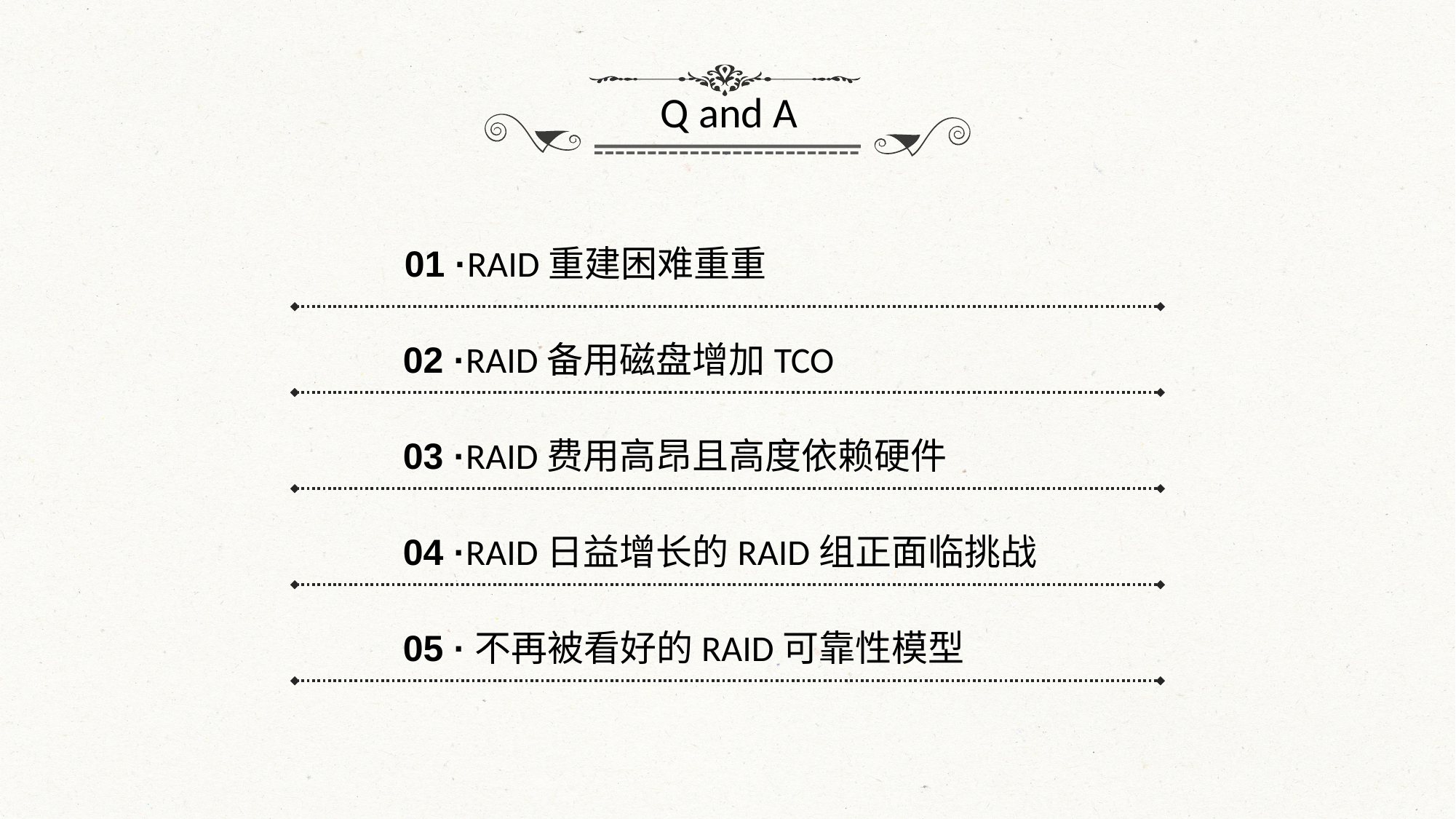

Q and A
01 ·RAID重建困难重重
02 ·RAID备用磁盘增加TCO
03 ·RAID费用高昂且高度依赖硬件
04 ·RAID日益增长的RAID组正面临挑战
05 ·不再被看好的RAID可靠性模型